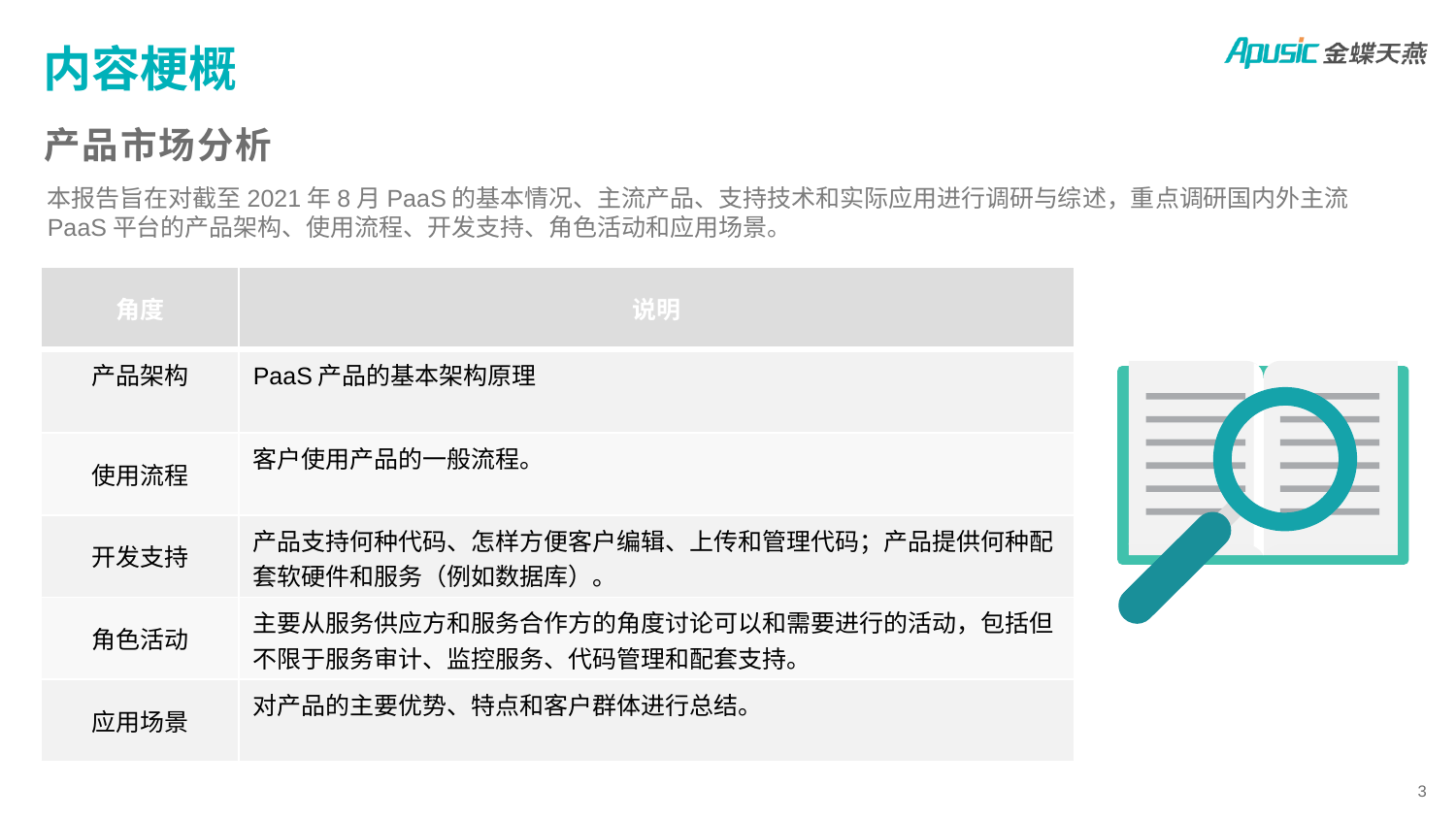

# 内容梗概
产品市场分析
本报告旨在对截至2021年8月PaaS的基本情况、主流产品、支持技术和实际应用进行调研与综述，重点调研国内外主流PaaS平台的产品架构、使用流程、开发支持、角色活动和应用场景。
| 角度 | 说明 |
| --- | --- |
| 产品架构 | PaaS产品的基本架构原理 |
| 使用流程 | 客户使用产品的一般流程。 |
| 开发支持 | 产品支持何种代码、怎样方便客户编辑、上传和管理代码；产品提供何种配套软硬件和服务（例如数据库）。 |
| 角色活动 | 主要从服务供应方和服务合作方的角度讨论可以和需要进行的活动，包括但不限于服务审计、监控服务、代码管理和配套支持。 |
| 应用场景 | 对产品的主要优势、特点和客户群体进行总结。 |